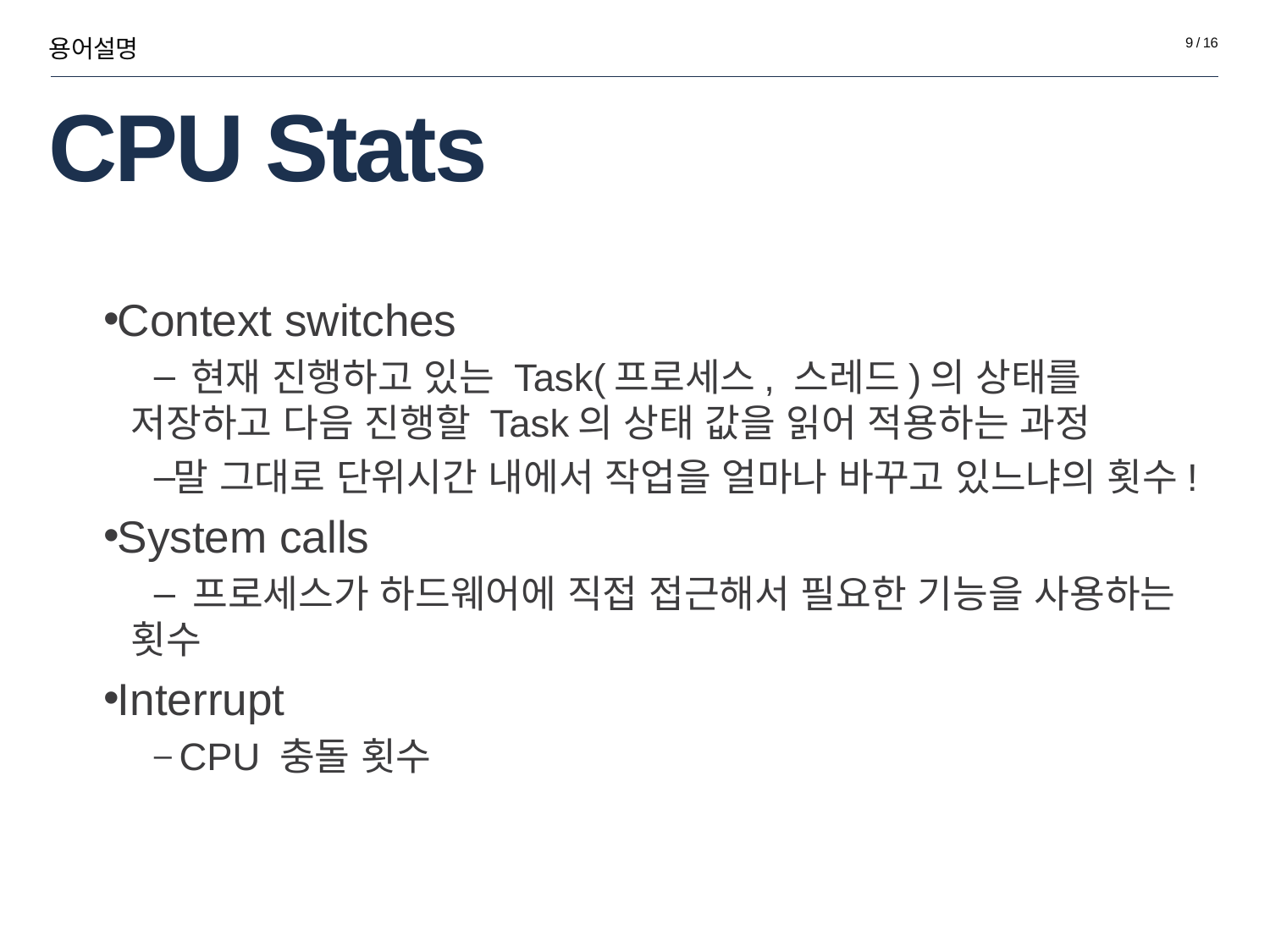

용어설명
9 / 16
# CPU Stats
Context switches
 현재 진행하고 있는 Task(프로세스, 스레드)의 상태를 저장하고 다음 진행할 Task의 상태 값을 읽어 적용하는 과정
말 그대로 단위시간 내에서 작업을 얼마나 바꾸고 있느냐의 횟수!
System calls
 프로세스가 하드웨어에 직접 접근해서 필요한 기능을 사용하는 횟수
Interrupt
 CPU 충돌 횟수